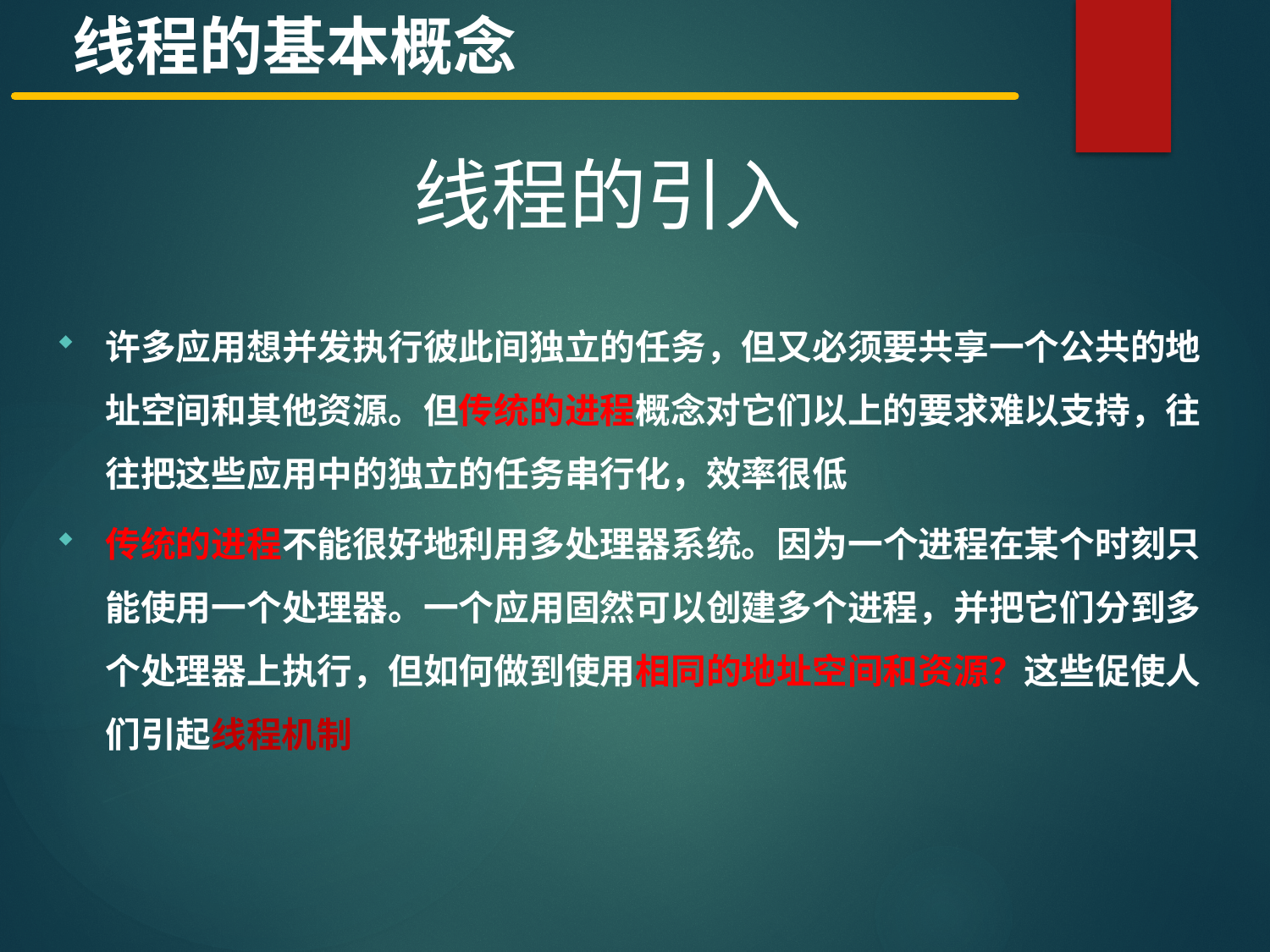

线程的基本概念
线程的引入
许多应用想并发执行彼此间独立的任务，但又必须要共享一个公共的地址空间和其他资源。但传统的进程概念对它们以上的要求难以支持，往往把这些应用中的独立的任务串行化，效率很低
传统的进程不能很好地利用多处理器系统。因为一个进程在某个时刻只能使用一个处理器。一个应用固然可以创建多个进程，并把它们分到多个处理器上执行，但如何做到使用相同的地址空间和资源？这些促使人们引起线程机制